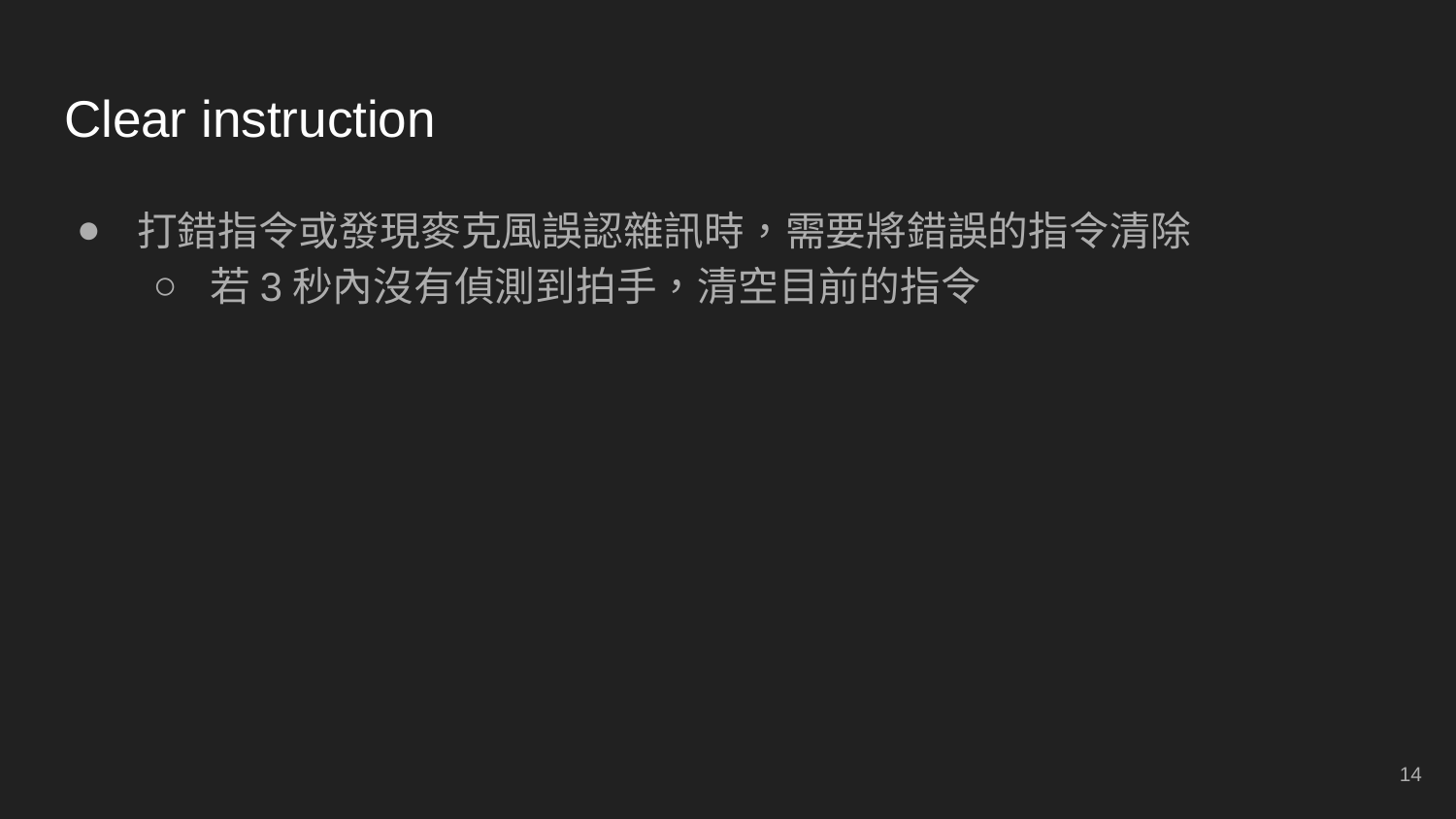

# Clear instruction
打錯指令或發現麥克風誤認雜訊時，需要將錯誤的指令清除
若3秒內沒有偵測到拍手，清空目前的指令

14